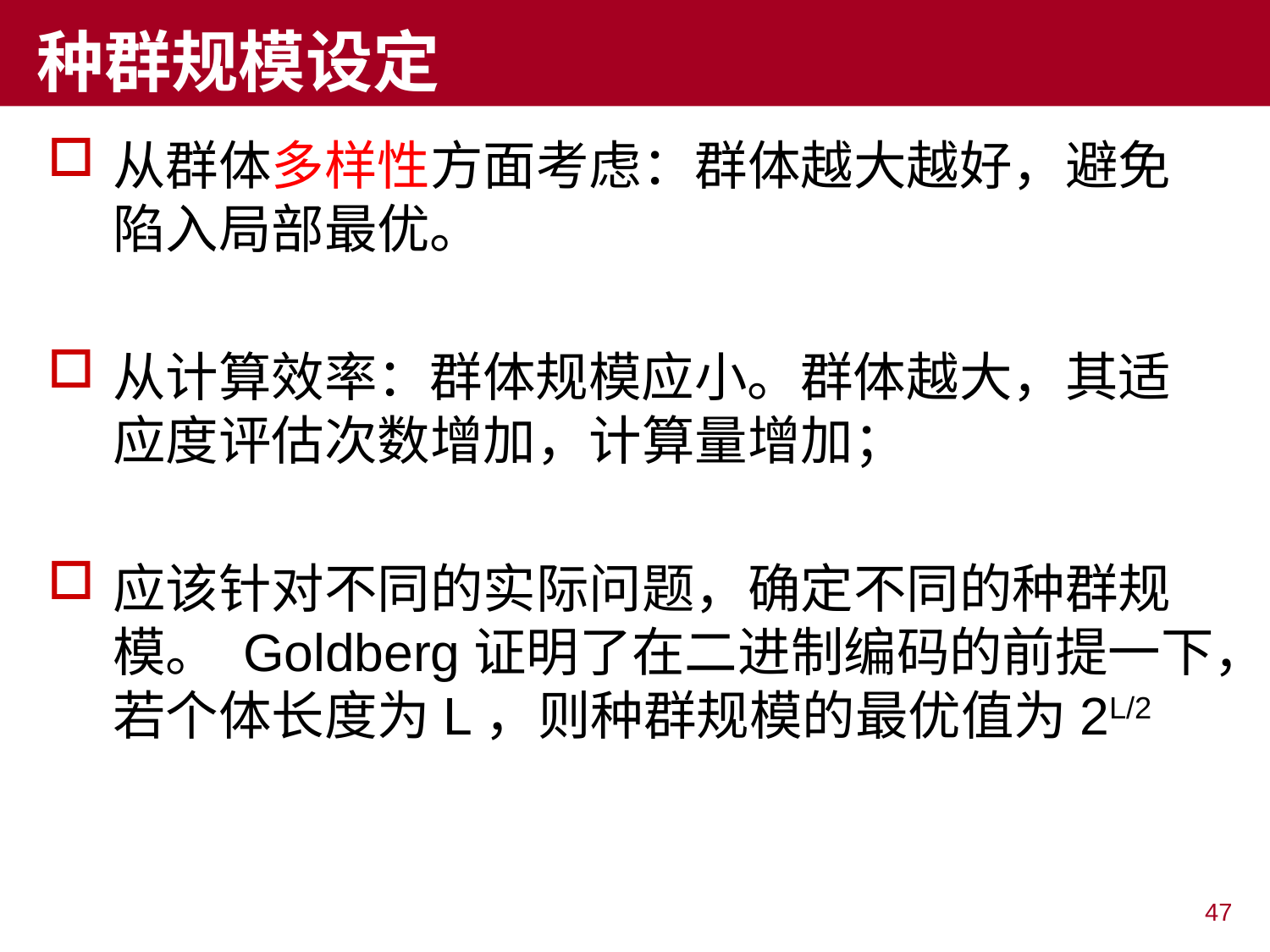

# 种群规模设定
从群体多样性方面考虑：群体越大越好，避免陷入局部最优。

从计算效率：群体规模应小。群体越大，其适应度评估次数增加，计算量增加；

应该针对不同的实际问题，确定不同的种群规模。 Goldberg证明了在二进制编码的前提一下，若个体长度为L，则种群规模的最优值为2L/2

47